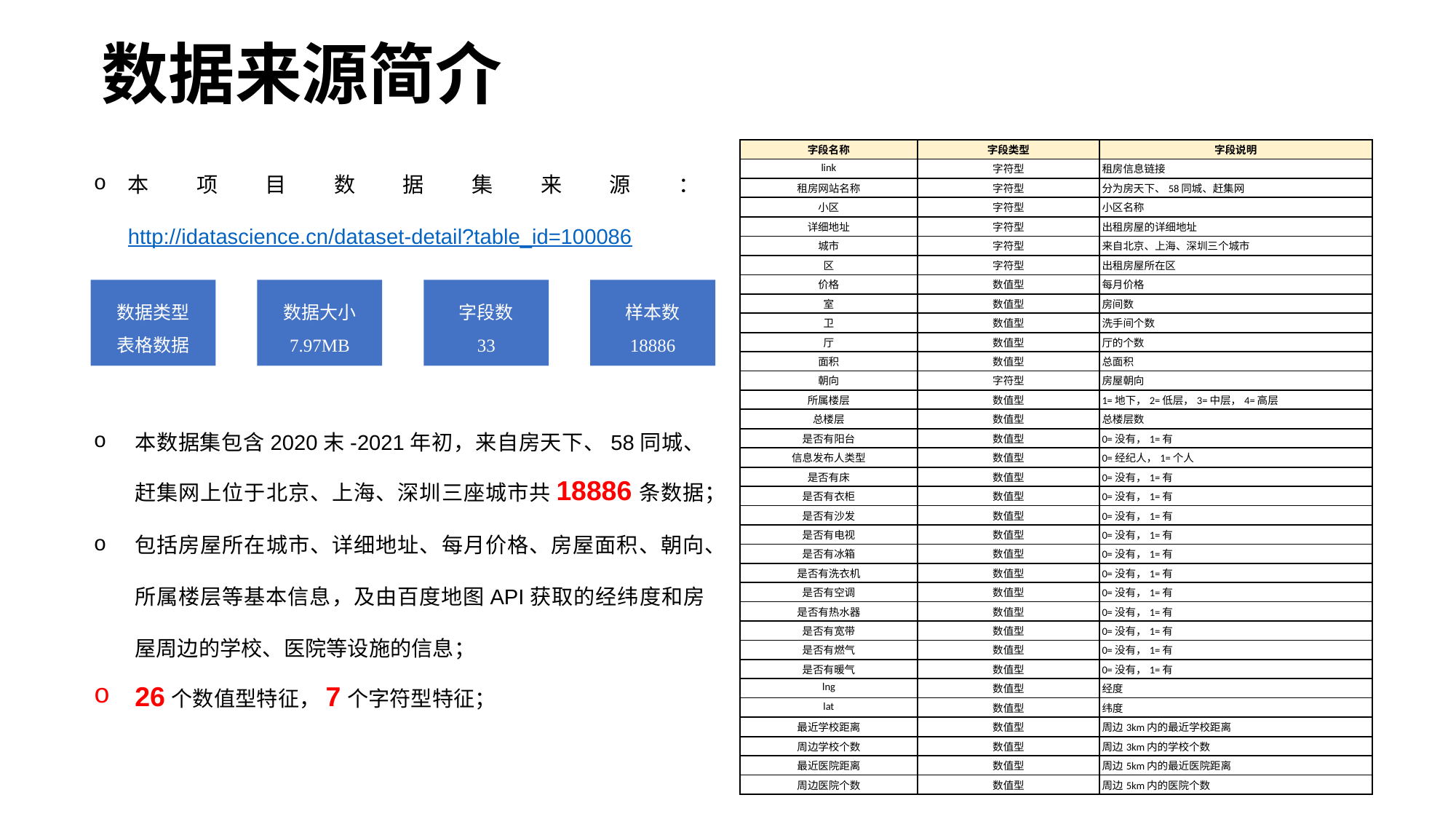

# 数据来源简介
本项目数据集来源：http://idatascience.cn/dataset-detail?table_id=100086

本数据集包含2020末-2021年初，来自房天下、58同城、赶集网上位于北京、上海、深圳三座城市共18886条数据；
包括房屋所在城市、详细地址、每月价格、房屋面积、朝向、所属楼层等基本信息，及由百度地图API获取的经纬度和房屋周边的学校、医院等设施的信息；
26个数值型特征，7个字符型特征；

| 字段名称 | 字段类型 | 字段说明 |
| --- | --- | --- |
| link | 字符型 | 租房信息链接 |
| 租房网站名称 | 字符型 | 分为房天下、58同城、赶集网 |
| 小区 | 字符型 | 小区名称 |
| 详细地址 | 字符型 | 出租房屋的详细地址 |
| 城市 | 字符型 | 来自北京、上海、深圳三个城市 |
| 区 | 字符型 | 出租房屋所在区 |
| 价格 | 数值型 | 每月价格 |
| 室 | 数值型 | 房间数 |
| 卫 | 数值型 | 洗手间个数 |
| 厅 | 数值型 | 厅的个数 |
| 面积 | 数值型 | 总面积 |
| 朝向 | 字符型 | 房屋朝向 |
| 所属楼层 | 数值型 | 1=地下，2=低层，3=中层，4=高层 |
| 总楼层 | 数值型 | 总楼层数 |
| 是否有阳台 | 数值型 | 0=没有，1=有 |
| 信息发布人类型 | 数值型 | 0=经纪人，1=个人 |
| 是否有床 | 数值型 | 0=没有，1=有 |
| 是否有衣柜 | 数值型 | 0=没有，1=有 |
| 是否有沙发 | 数值型 | 0=没有，1=有 |
| 是否有电视 | 数值型 | 0=没有，1=有 |
| 是否有冰箱 | 数值型 | 0=没有，1=有 |
| 是否有洗衣机 | 数值型 | 0=没有，1=有 |
| 是否有空调 | 数值型 | 0=没有，1=有 |
| 是否有热水器 | 数值型 | 0=没有，1=有 |
| 是否有宽带 | 数值型 | 0=没有，1=有 |
| 是否有燃气 | 数值型 | 0=没有，1=有 |
| 是否有暖气 | 数值型 | 0=没有，1=有 |
| lng | 数值型 | 经度 |
| lat | 数值型 | 纬度 |
| 最近学校距离 | 数值型 | 周边3km内的最近学校距离 |
| 周边学校个数 | 数值型 | 周边3km内的学校个数 |
| 最近医院距离 | 数值型 | 周边5km内的最近医院距离 |
| 周边医院个数 | 数值型 | 周边5km内的医院个数 |
数据类型
表格数据
数据大小
7.97MB
字段数
33
样本数
18886